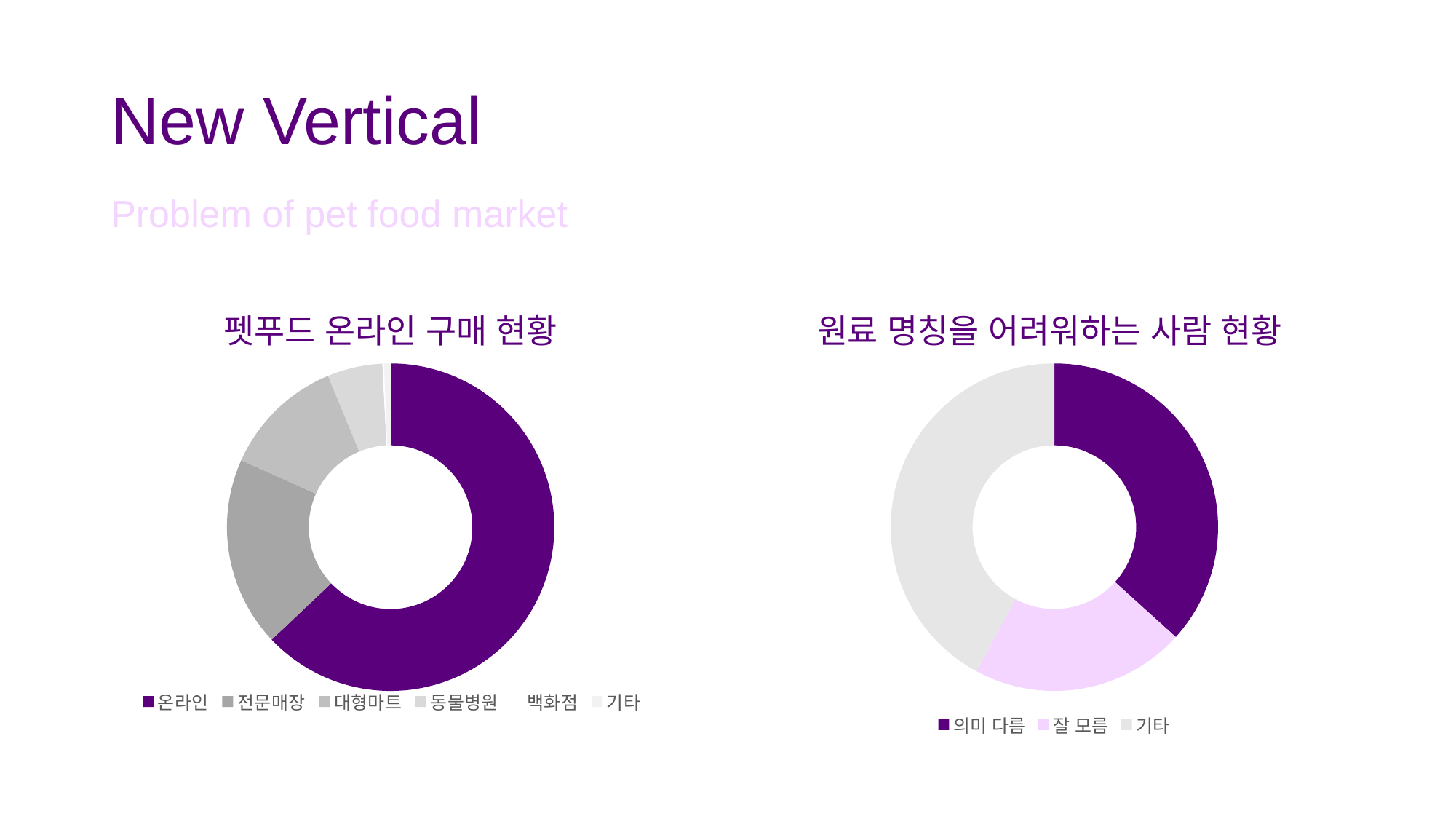

# New Vertical
Problem of pet food market
펫푸드 온라인 구매 현황
원료 명칭을 어려워하는 사람 현황

### Chart

| Category | 판매 |
|---|---|
| 온라인 | 1259.0 |
| 전문매장 | 375.0 |
| 대형마트 | 241.0 |
| 동물병원 | 109.0 |
| 백화점 | 3.0 |
| 기타 | 13.0 |

### Chart

| Category | 판매 |
|---|---|
| 의미 다름 | 36.7 |
| 잘 모름 | 21.2 |
| 기타 | 42.1 |